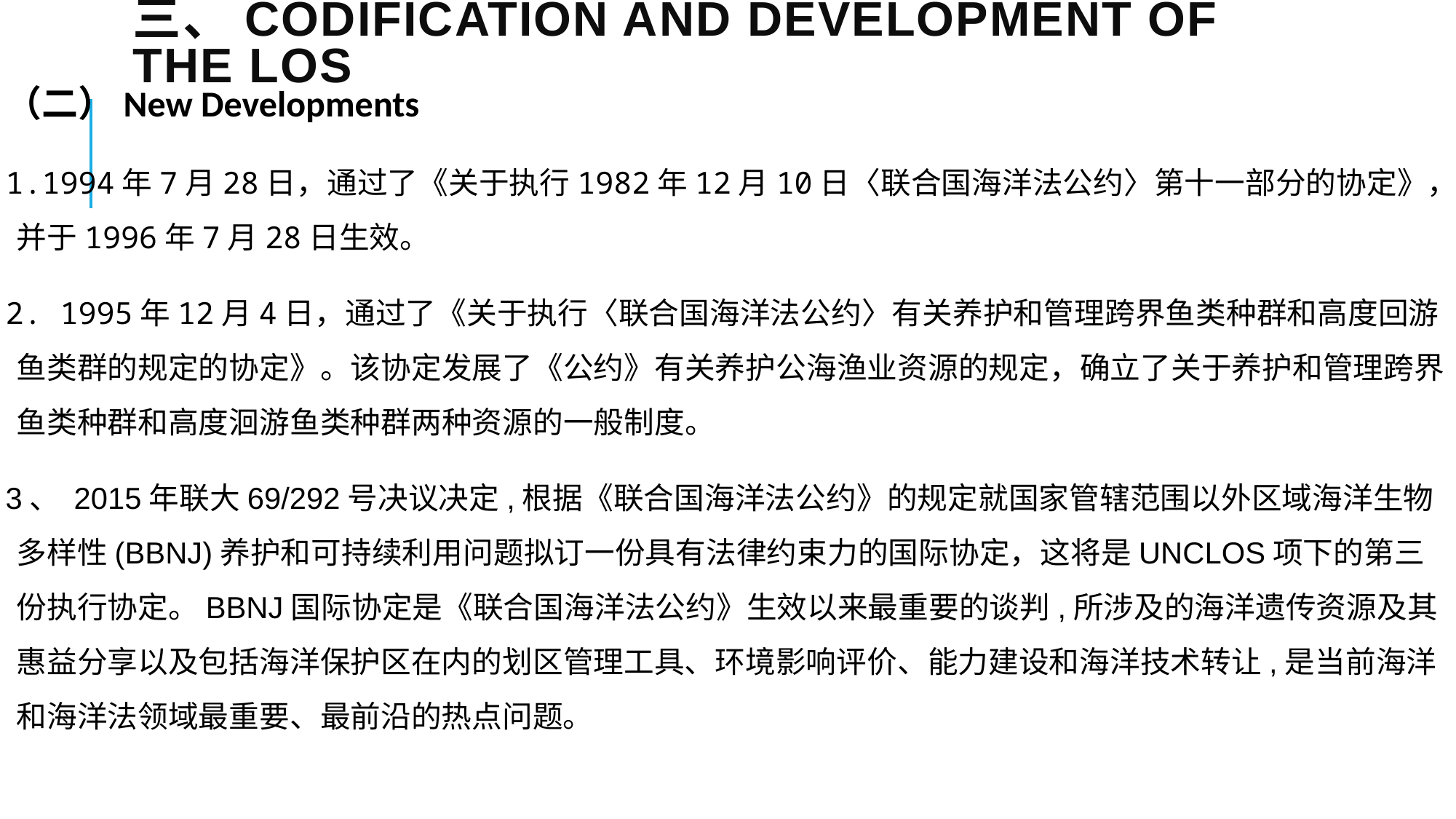

# 三、Codification and Development of  the LOS
（二）New Developments
1.1994年7月28日，通过了《关于执行1982年12月10日〈联合国海洋法公约〉第十一部分的协定》，并于1996年7月28日生效。
2. 1995年12月4日，通过了《关于执行〈联合国海洋法公约〉有关养护和管理跨界鱼类种群和高度回游鱼类群的规定的协定》。该协定发展了《公约》有关养护公海渔业资源的规定，确立了关于养护和管理跨界鱼类种群和高度洄游鱼类种群两种资源的一般制度。
3、 2015年联大69/292号决议决定,根据《联合国海洋法公约》的规定就国家管辖范围以外区域海洋生物多样性(BBNJ)养护和可持续利用问题拟订一份具有法律约束力的国际协定，这将是UNCLOS项下的第三份执行协定。BBNJ国际协定是《联合国海洋法公约》生效以来最重要的谈判,所涉及的海洋遗传资源及其惠益分享以及包括海洋保护区在内的划区管理工具、环境影响评价、能力建设和海洋技术转让,是当前海洋和海洋法领域最重要、最前沿的热点问题。